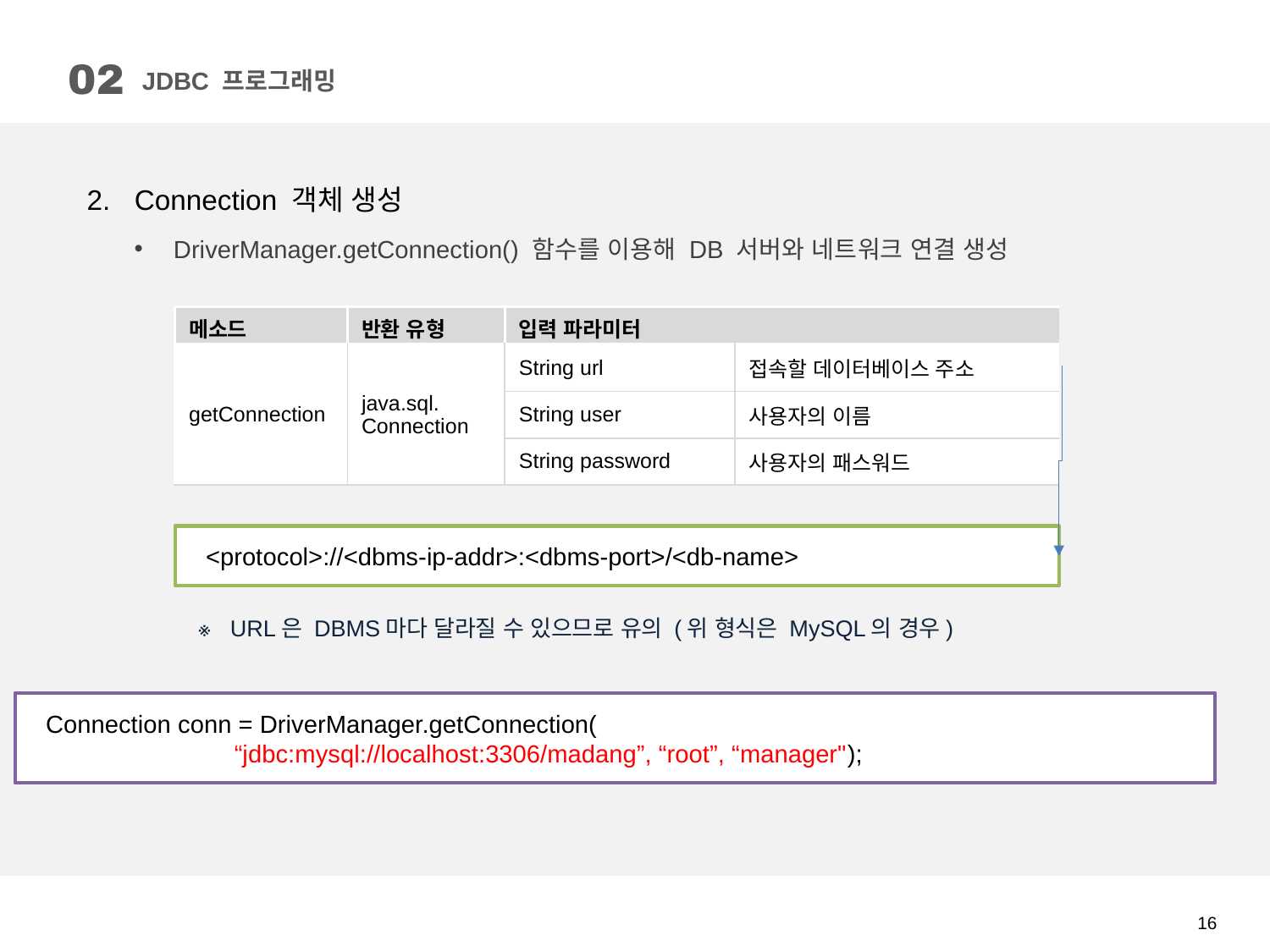

02
JDBC 프로그래밍
Connection 객체 생성
DriverManager.getConnection() 함수를 이용해 DB 서버와 네트워크 연결 생성

※   URL은 DBMS마다 달라질 수 있으므로 유의 (위 형식은 MySQL의 경우)

| 메소드 | 반환 유형 | 입력 파라미터 |  |
| --- | --- | --- | --- |
| getConnection | java.sql. Connection | String url | 접속할 데이터베이스 주소 |
|  |  | String user | 사용자의 이름 |
|  |  | String password | 사용자의 패스워드 |
<protocol>://<dbms-ip-addr>:<dbms-port>/<db-name>
Connection conn = DriverManager.getConnection(
                           “jdbc:mysql://localhost:3306/madang”, “root”, “manager");
16